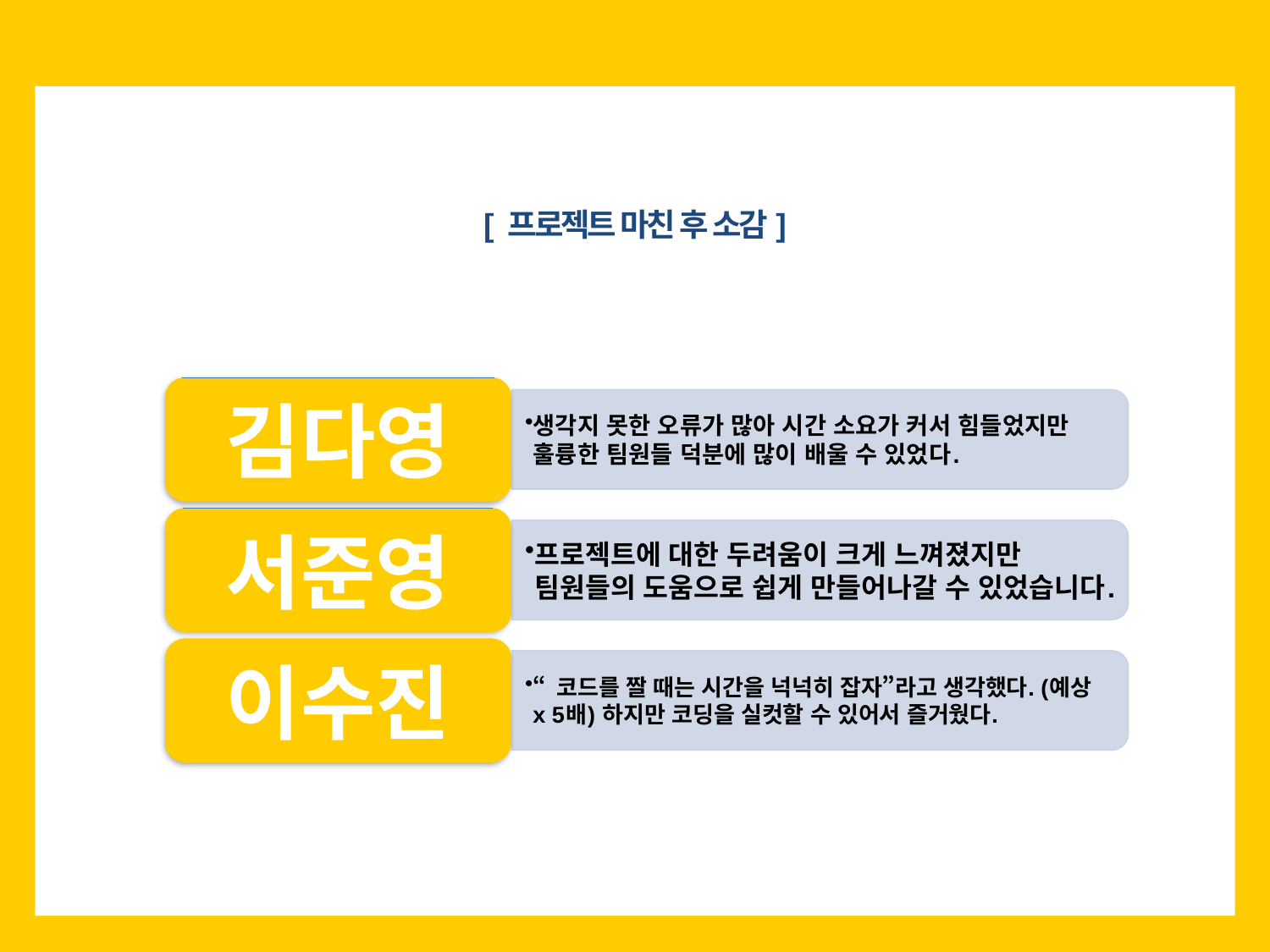

[ 프로젝트 마친 후 소감]

김다영
서준영
이수진
생각지 못한 오류가 많아 시간 소요가 커서 힘들었지만 훌륭한 팀원들 덕분에 많이 배울 수 있었다.
프로젝트에 대한 두려움이 크게 느껴졌지만 팀원들의 도움으로 쉽게 만들어나갈 수 있었습니다.
“코드를 짤 때는 시간을 넉넉히 잡자”라고 생각했다. (예상 x 5배) 하지만 코딩을 실컷할 수 있어서 즐거웠다.